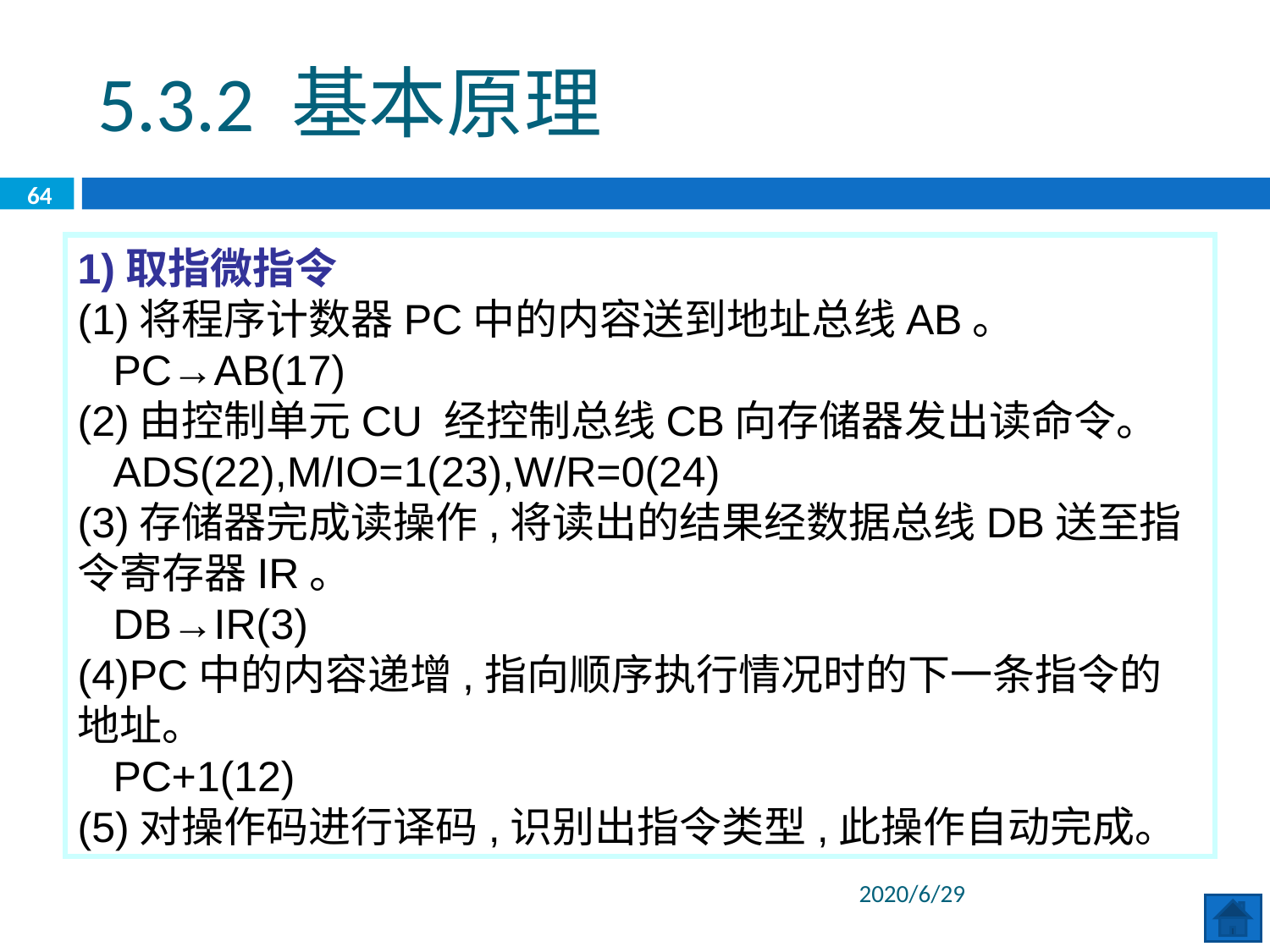

5.3.2 基本原理
64
1)取指微指令
(1)将程序计数器PC中的内容送到地址总线AB。
   PC→AB(17)
(2)由控制单元CU 经控制总线CB向存储器发出读命令。
   ADS(22),M/IO=1(23),W/R=0(24)
(3)存储器完成读操作,将读出的结果经数据总线DB送至指令寄存器IR。
   DB→IR(3)
(4)PC中的内容递增,指向顺序执行情况时的下一条指令的地址。
   PC+1(12)
(5)对操作码进行译码,识别出指令类型,此操作自动完成。
2020/6/29